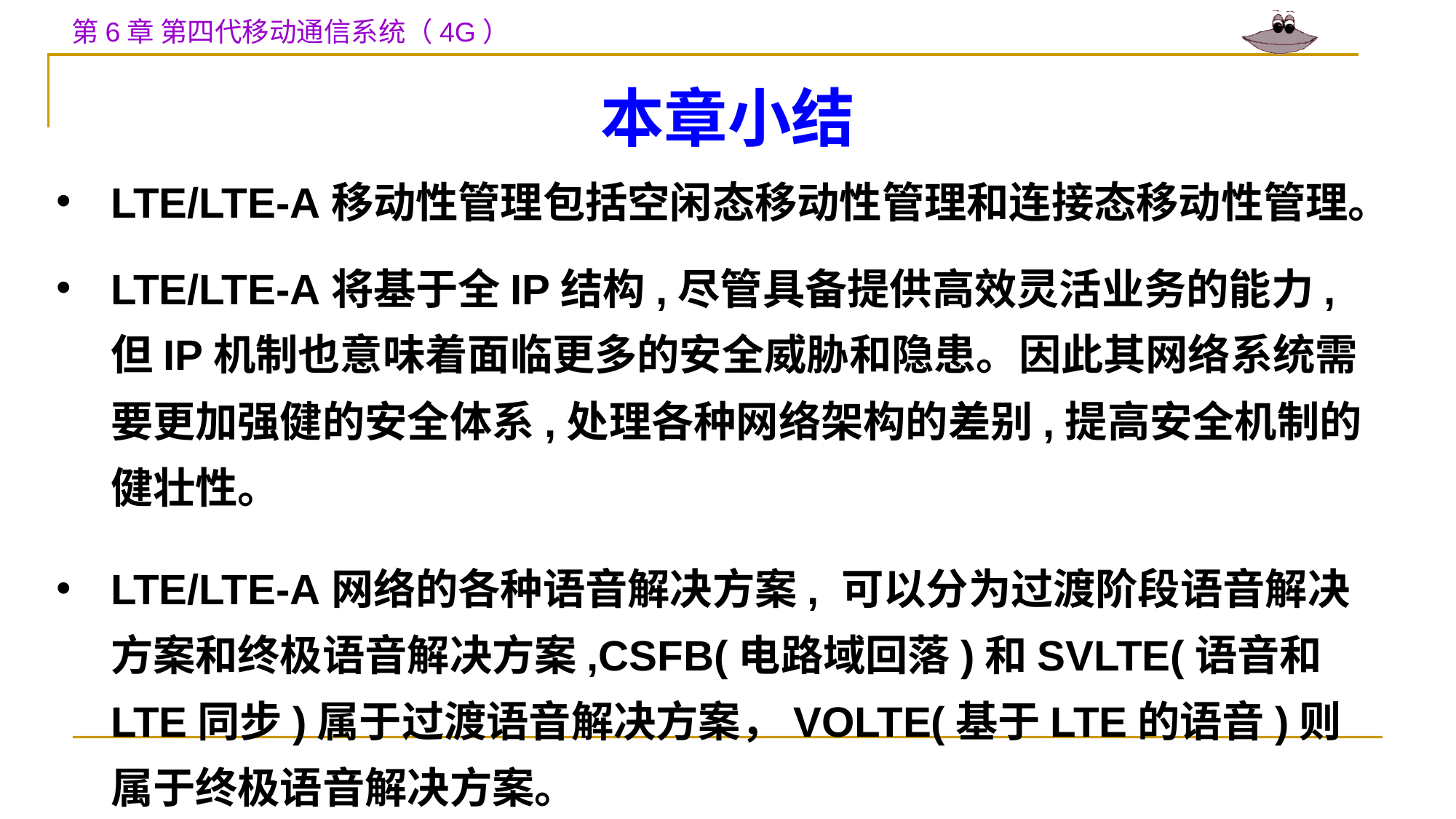

本章小结
LTE/LTE-A移动性管理包括空闲态移动性管理和连接态移动性管理。

LTE/LTE-A将基于全IP结构,尽管具备提供高效灵活业务的能力,但IP机制也意味着面临更多的安全威胁和隐患。因此其网络系统需要更加强健的安全体系,处理各种网络架构的差别,提高安全机制的健壮性。

LTE/LTE-A网络的各种语音解决方案, 可以分为过渡阶段语音解决方案和终极语音解决方案,CSFB(电路域回落)和SVLTE(语音和LTE同步)属于过渡语音解决方案，VOLTE(基于LTE的语音)则属于终极语音解决方案。